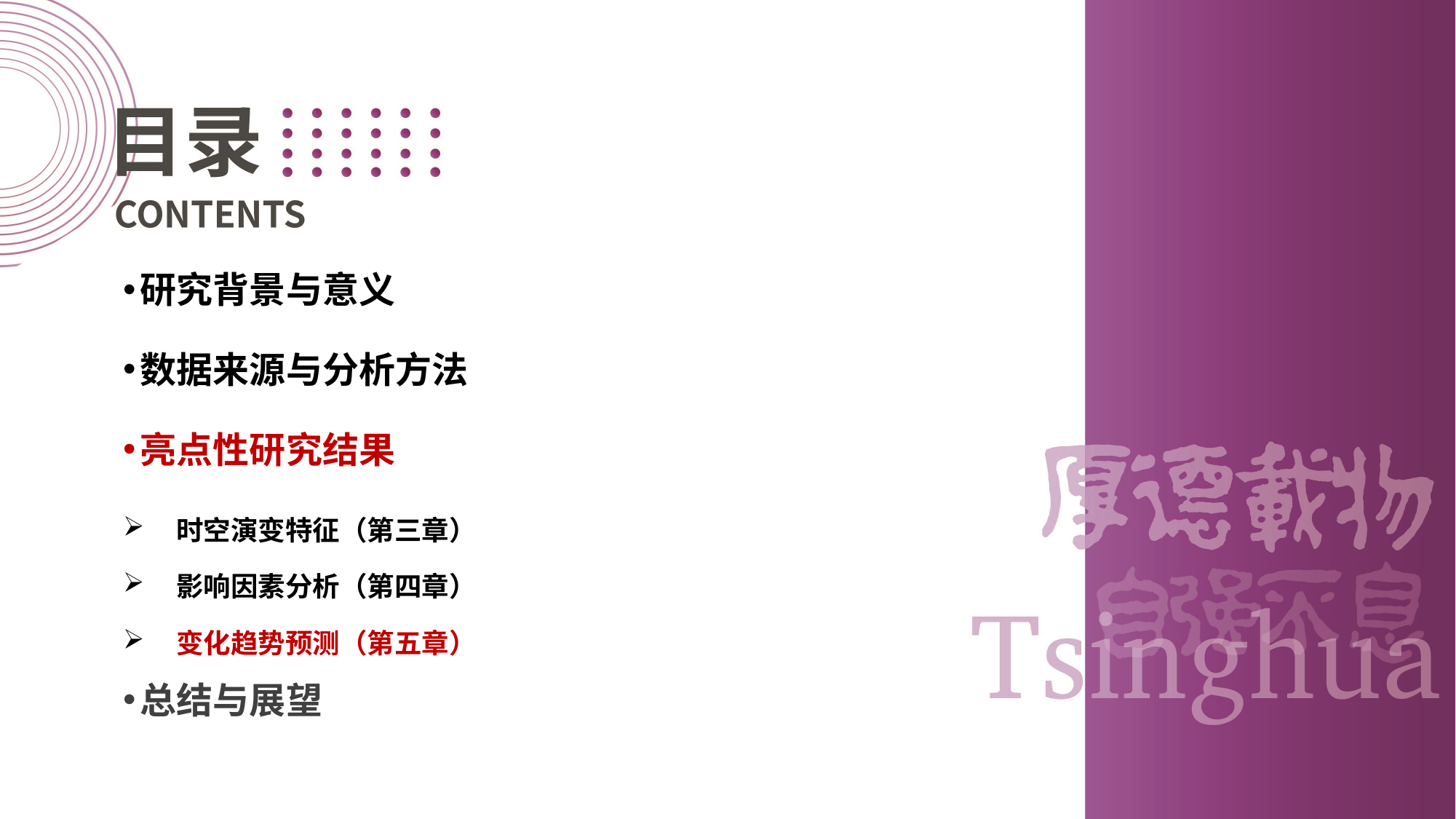

研究背景与意义
数据来源与分析方法
亮点性研究结果
    时空演变特征（第三章）
    影响因素分析（第四章）
    变化趋势预测（第五章）
总结与展望
30